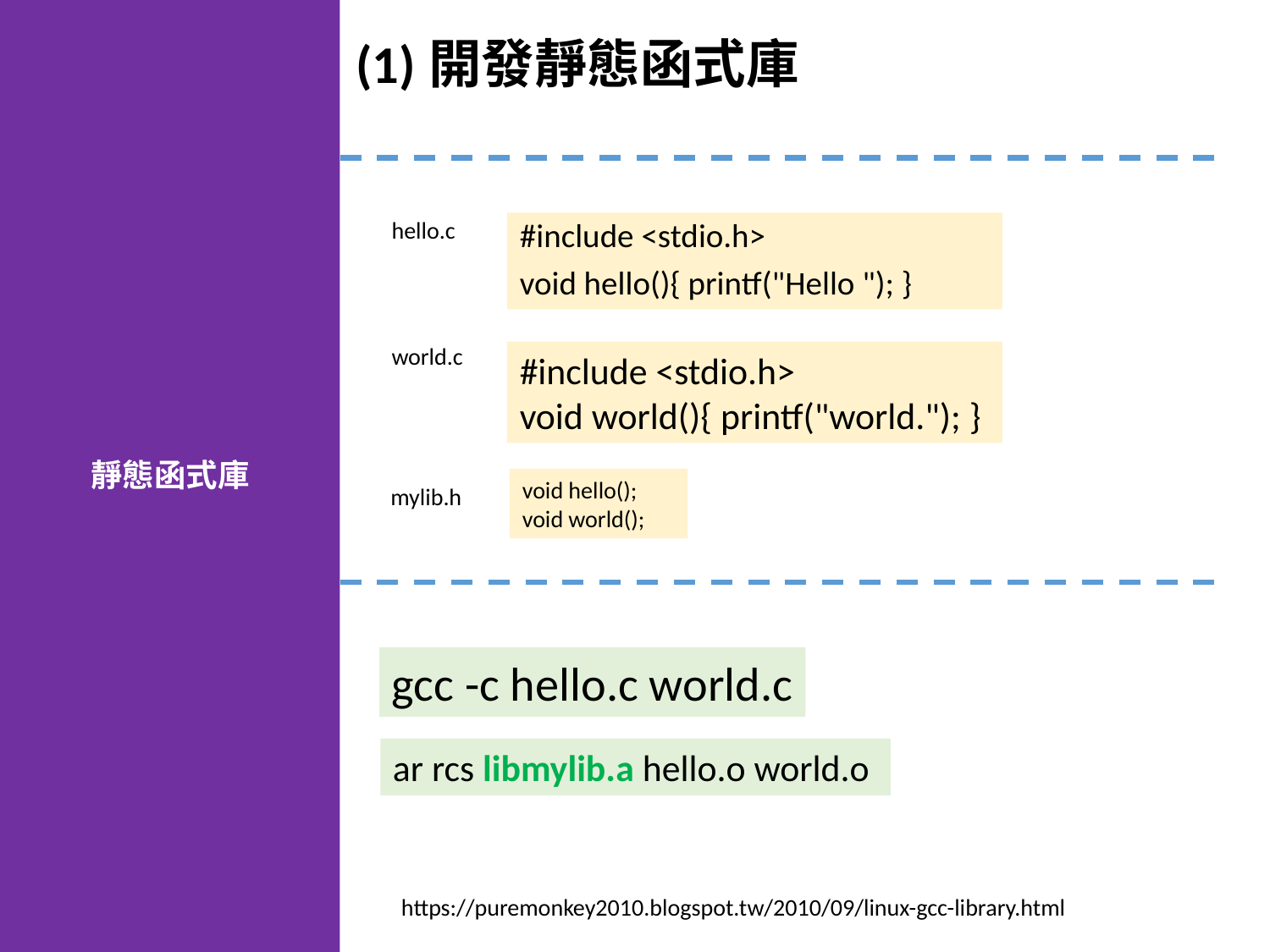

靜態函式庫
(1)開發靜態函式庫
hello.c
#include <stdio.h>
void hello(){ printf("Hello "); }
world.c
#include <stdio.h>
void world(){ printf("world."); }
void hello();
void world();
mylib.h
gcc -c hello.c world.c
ar rcs libmylib.a hello.o world.o
https://puremonkey2010.blogspot.tw/2010/09/linux-gcc-library.html